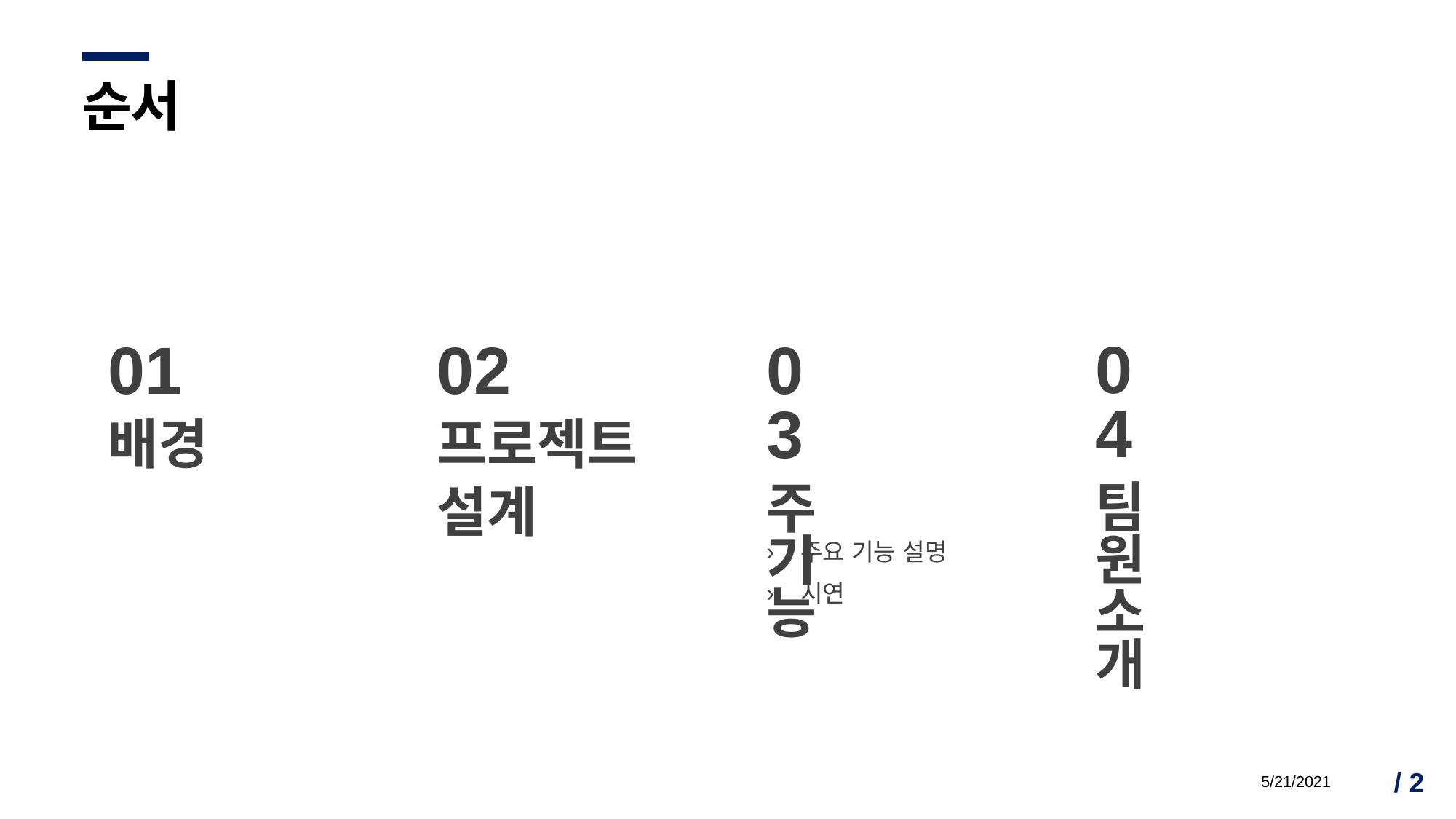

# 순서

04
팀원 소개
01
배경
02
프로젝트
설계

03
주 기능
주요 기능 설명
시연
5/21/2021
/ 2